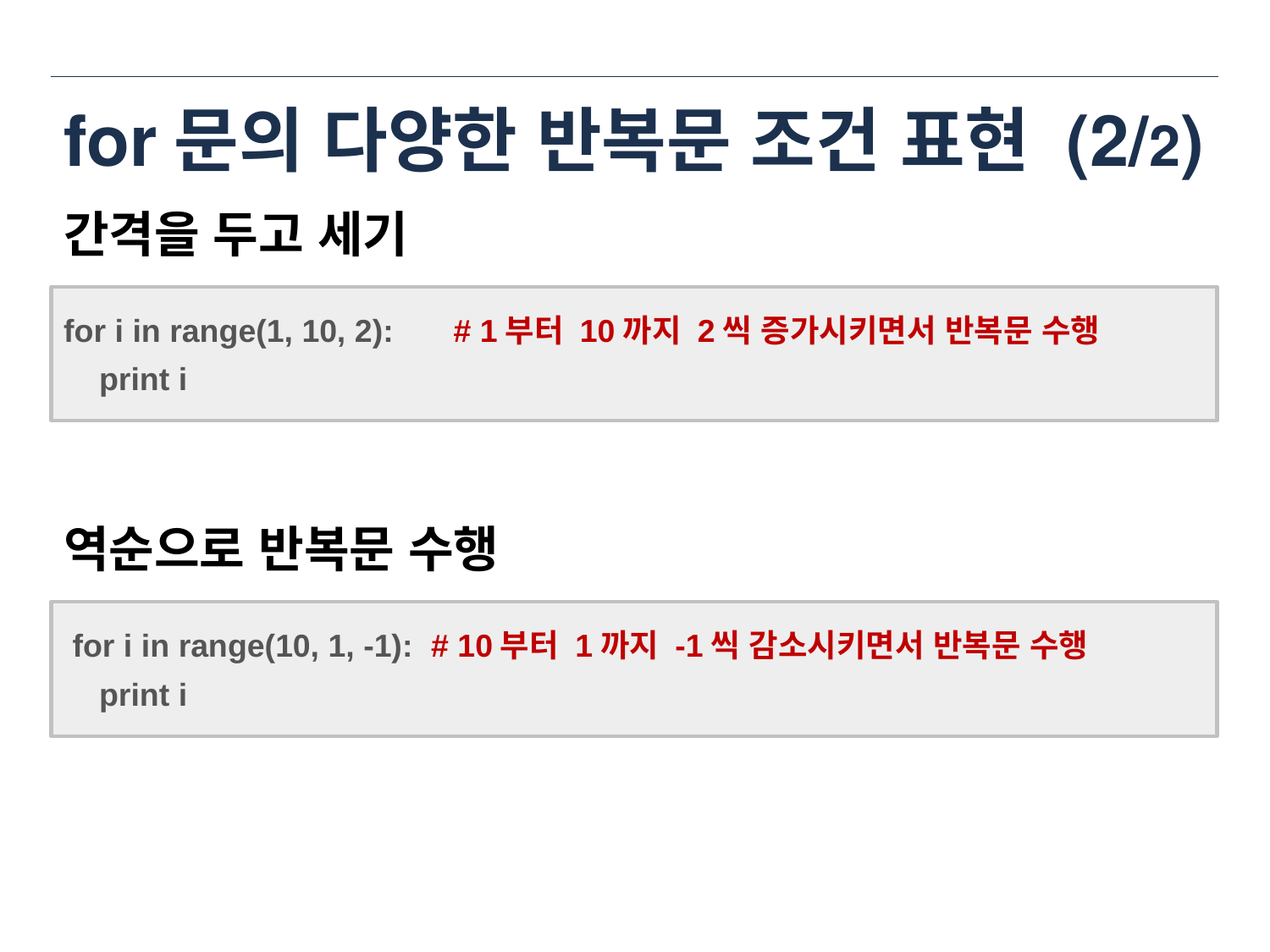

# for문의 다양한 반복문 조건 표현 (2/2)
간격을 두고 세기
for i in range(1, 10, 2):	 # 1부터 10까지 2씩 증가시키면서 반복문 수행
    print i
역순으로 반복문 수행
 for i in range(10, 1, -1):  # 10부터 1까지 -1씩 감소시키면서 반복문 수행
    print i